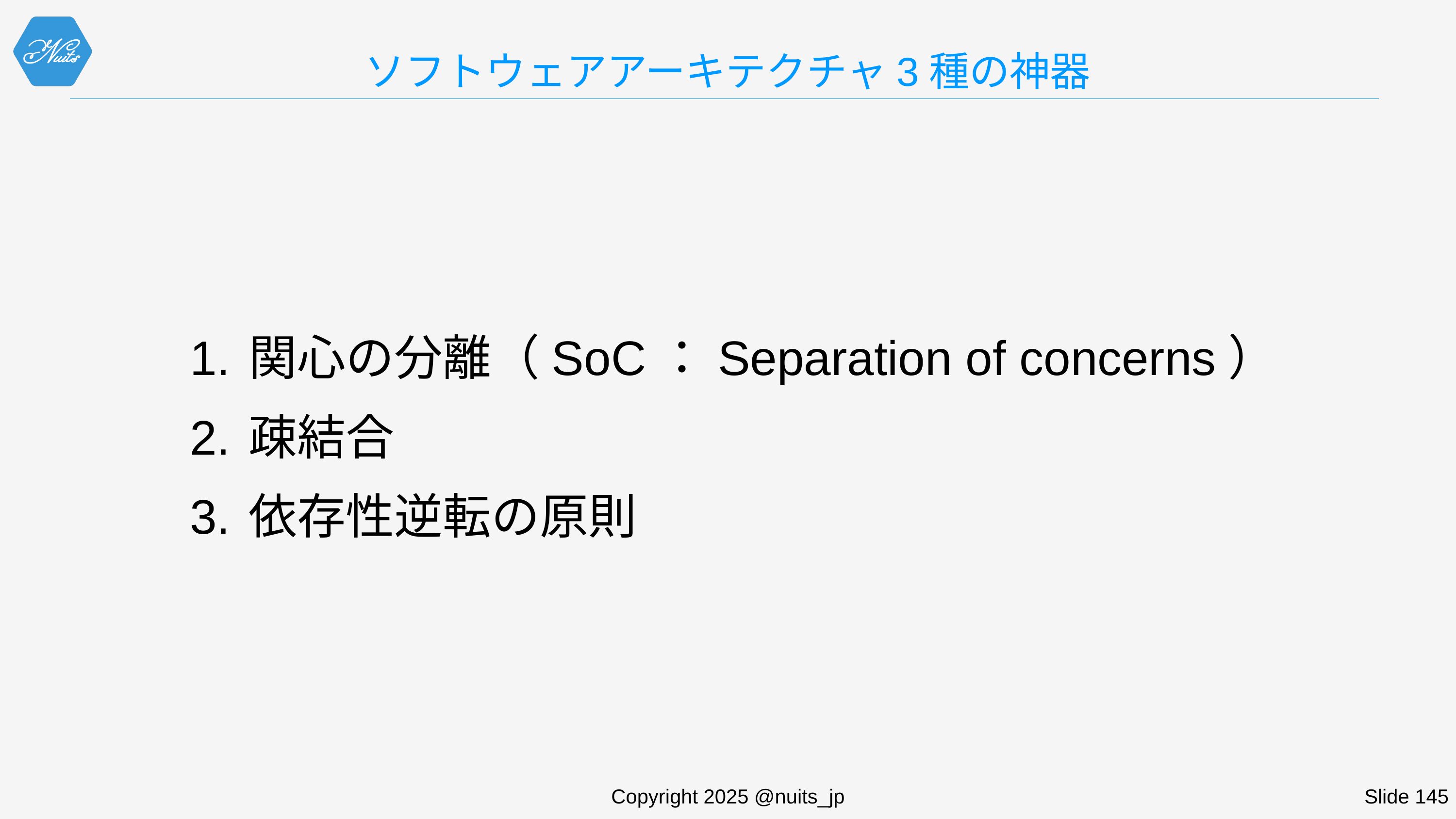

# ソフトウェアアーキテクチャ3種の神器
関心の分離（SoC：Separation of concerns）
疎結合
依存性逆転の原則